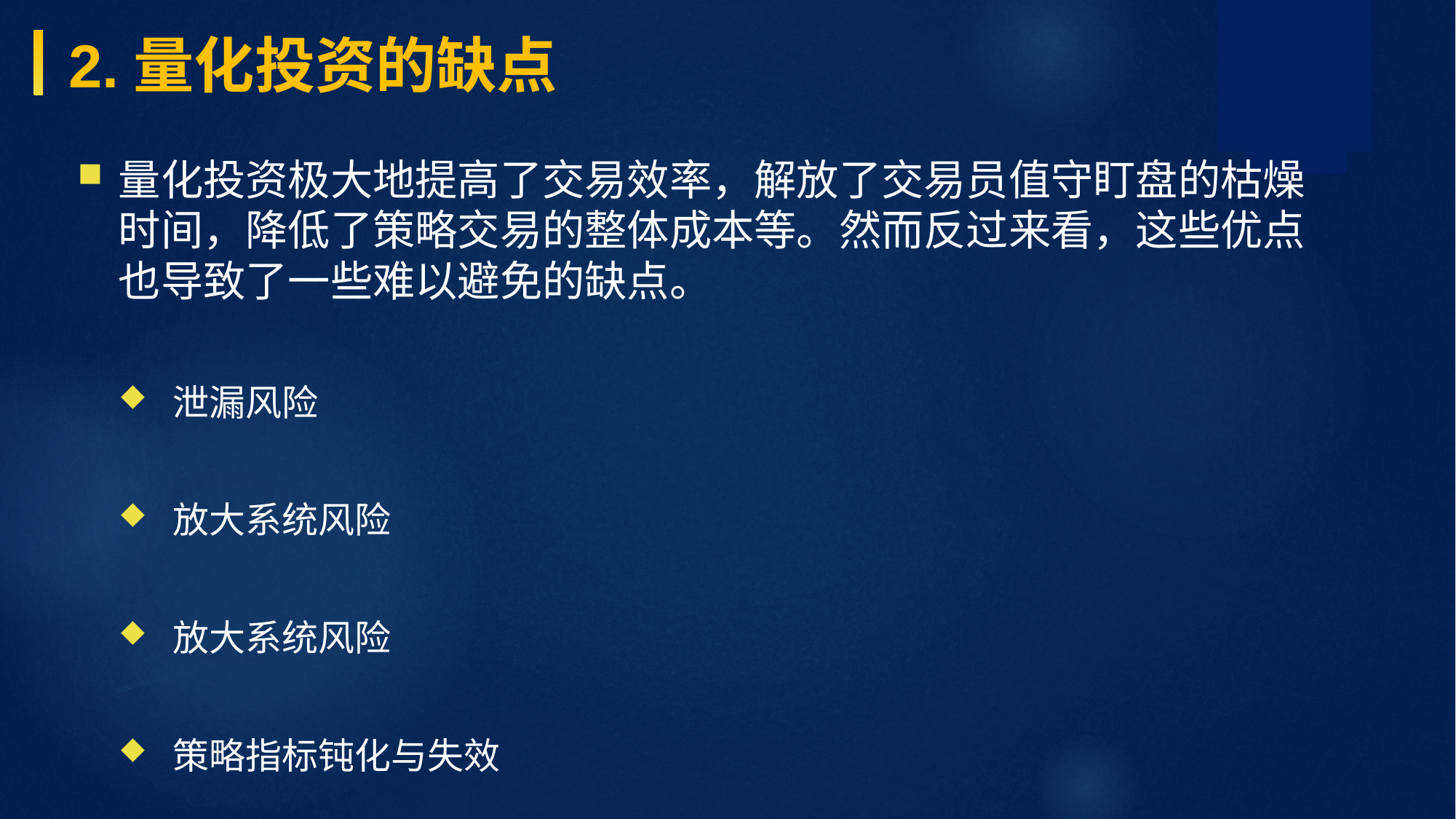

2.量化投资的缺点
量化投资极大地提高了交易效率，解放了交易员值守盯盘的枯燥时间，降低了策略交易的整体成本等。然而反过来看，这些优点也导致了一些难以避免的缺点。

泄漏风险

放大系统风险

放大系统风险

策略指标钝化与失效